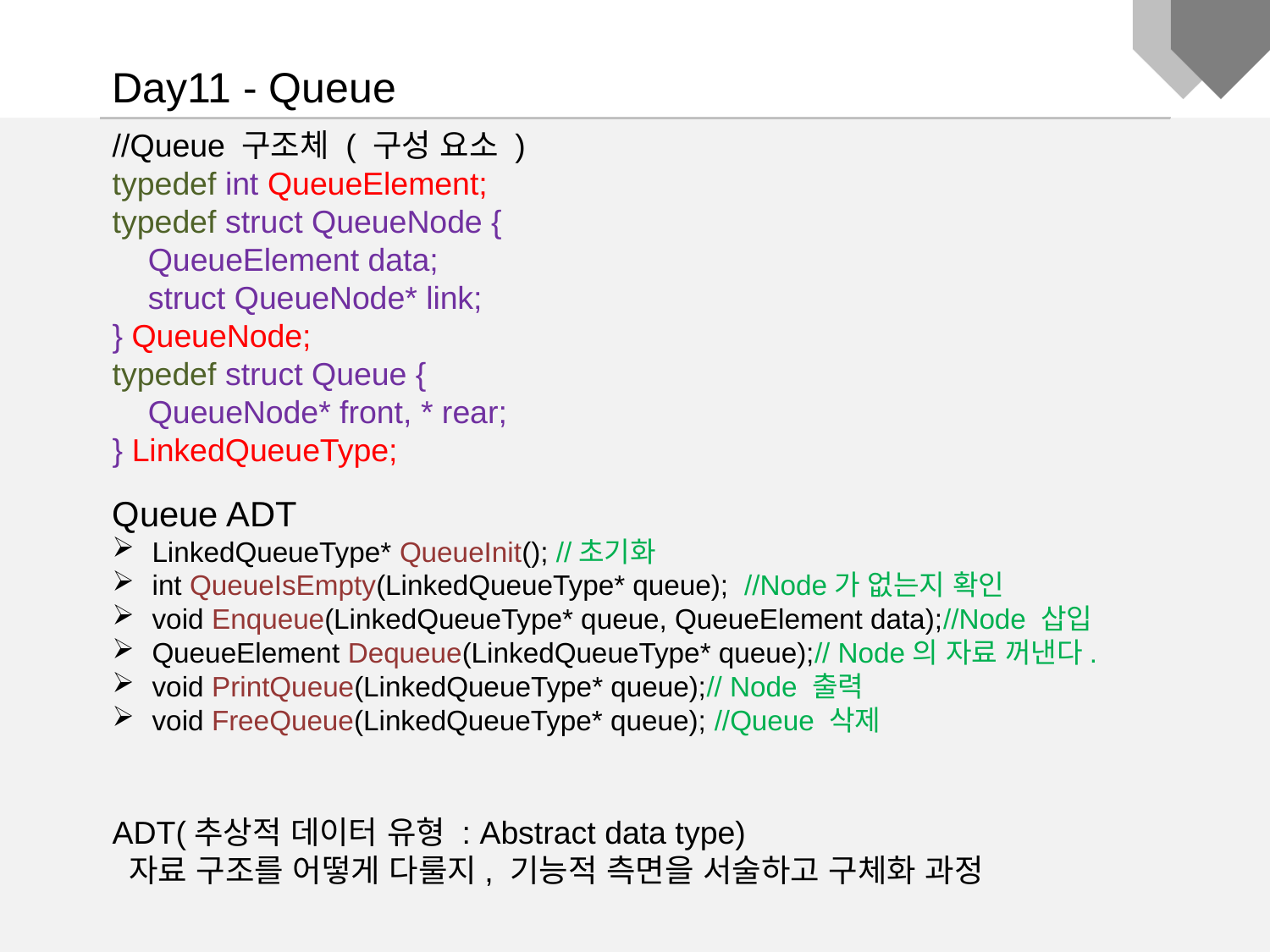

Day11 - Queue
//Queue 구조체 ( 구성 요소 )
typedef int QueueElement;
typedef struct QueueNode {
    QueueElement data;
    struct QueueNode* link;
} QueueNode;
typedef struct Queue {
    QueueNode* front, * rear;
} LinkedQueueType;
Queue ADT
LinkedQueueType* QueueInit(); //초기화
int QueueIsEmpty(LinkedQueueType* queue);  //Node가 없는지 확인
void Enqueue(LinkedQueueType* queue, QueueElement data);//Node 삽입
QueueElement Dequeue(LinkedQueueType* queue);// Node의 자료 꺼낸다.
void PrintQueue(LinkedQueueType* queue);// Node 출력
void FreeQueue(LinkedQueueType* queue); //Queue 삭제
ADT(추상적 데이터 유형 : Abstract data type)
 자료 구조를 어떻게 다룰지, 기능적 측면을 서술하고 구체화 과정